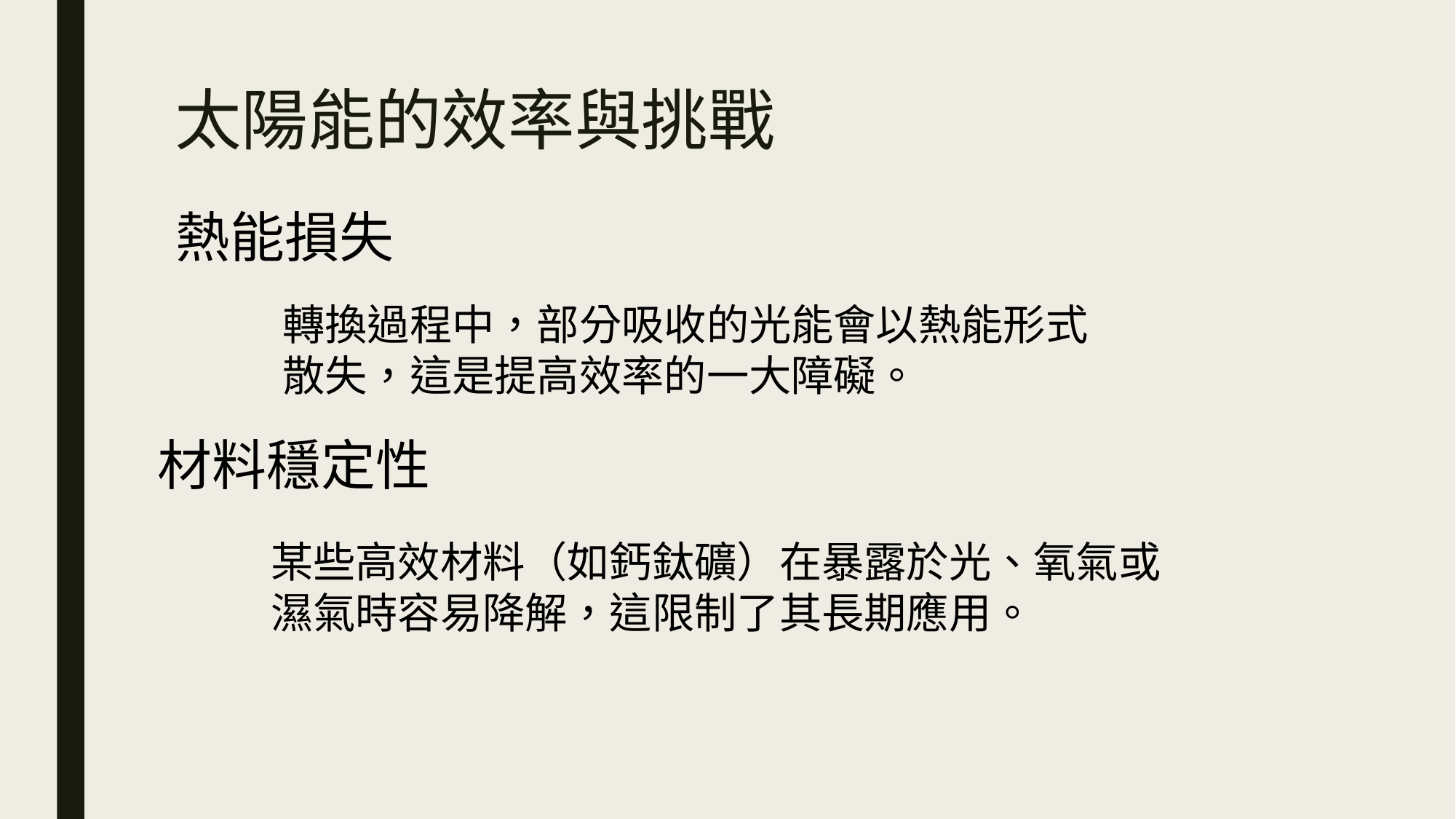

# 太陽能的效率與挑戰
熱能損失
轉換過程中，部分吸收的光能會以熱能形式散失，這是提高效率的一大障礙。
材料穩定性
某些高效材料（如鈣鈦礦）在暴露於光、氧氣或濕氣時容易降解，這限制了其長期應用。